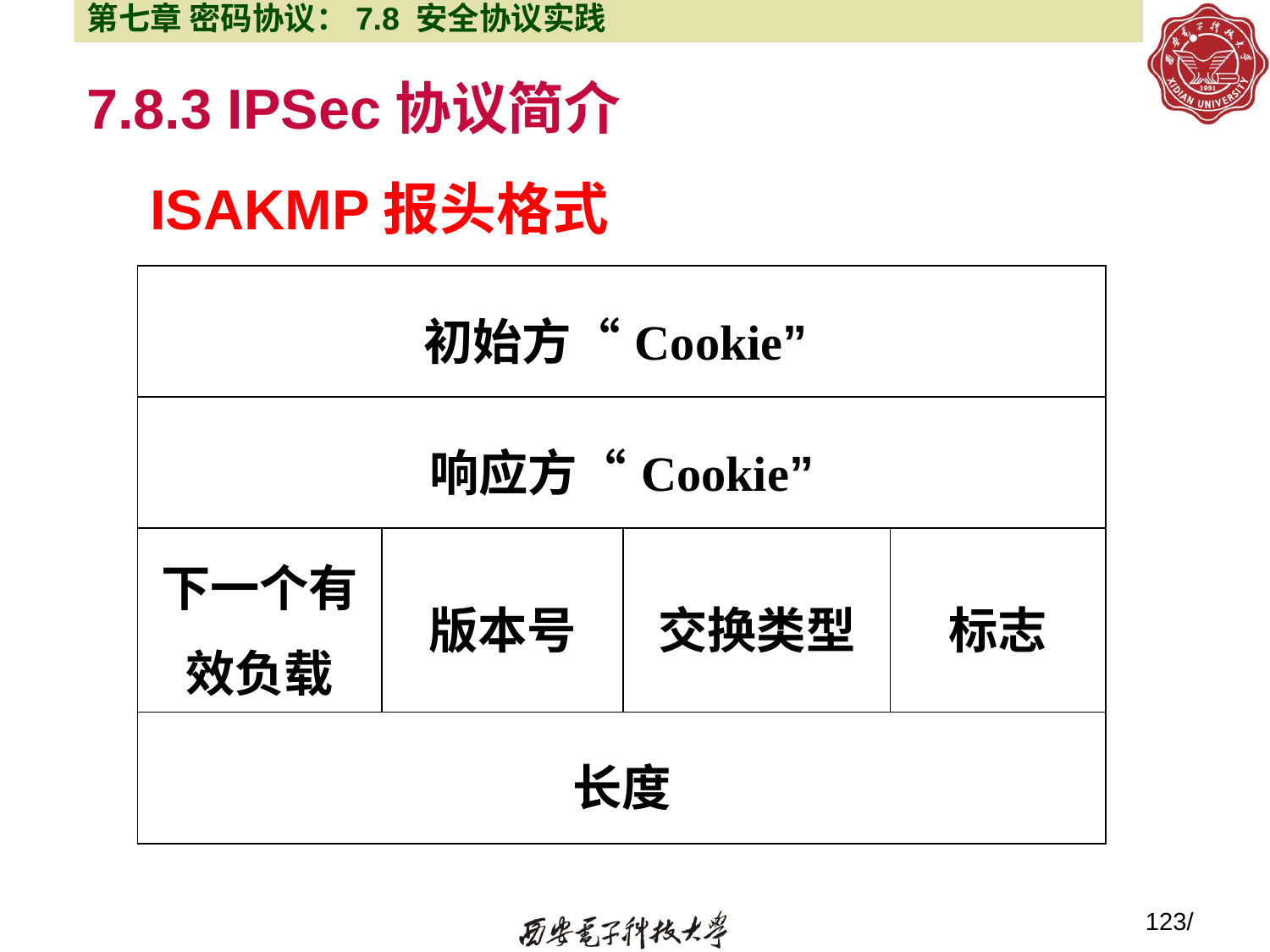

第七章 密码协议：7.8 安全协议实践
7.8.3 IPSec协议简介
ISAKMP报头格式
| 初始方“Cookie” |  |  |  |
| --- | --- | --- | --- |
| 响应方“Cookie” |  |  |  |
| 下一个有效负载 | 版本号 | 交换类型 | 标志 |
| 长度 |  |  |  |

123/